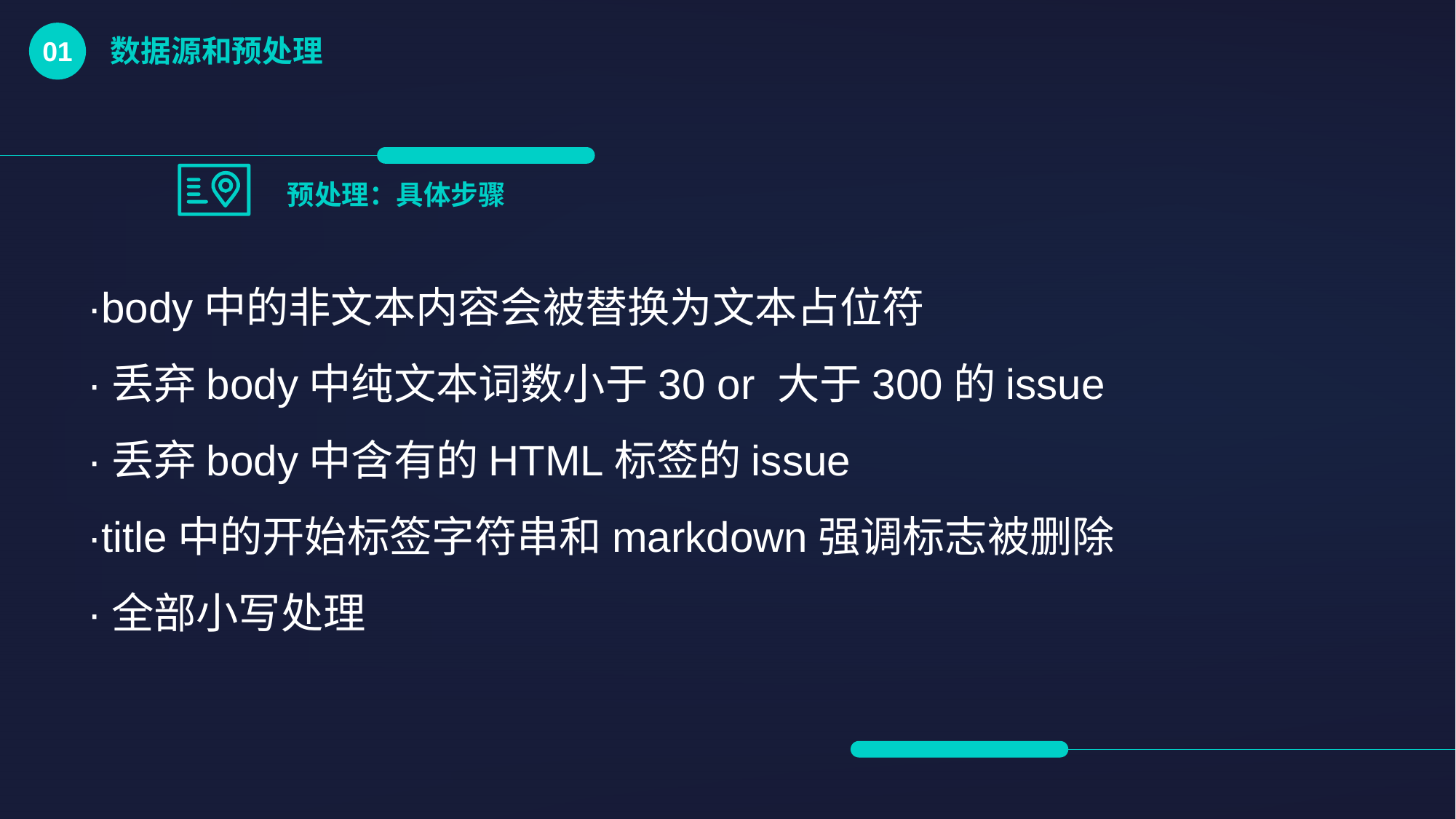

数据源和预处理
01

预处理：具体步骤
·body中的非文本内容会被替换为文本占位符
·丢弃body中纯文本词数小于30 or 大于300的issue
·丢弃body中含有的HTML标签的issue
·title中的开始标签字符串和markdown强调标志被删除
·全部小写处理